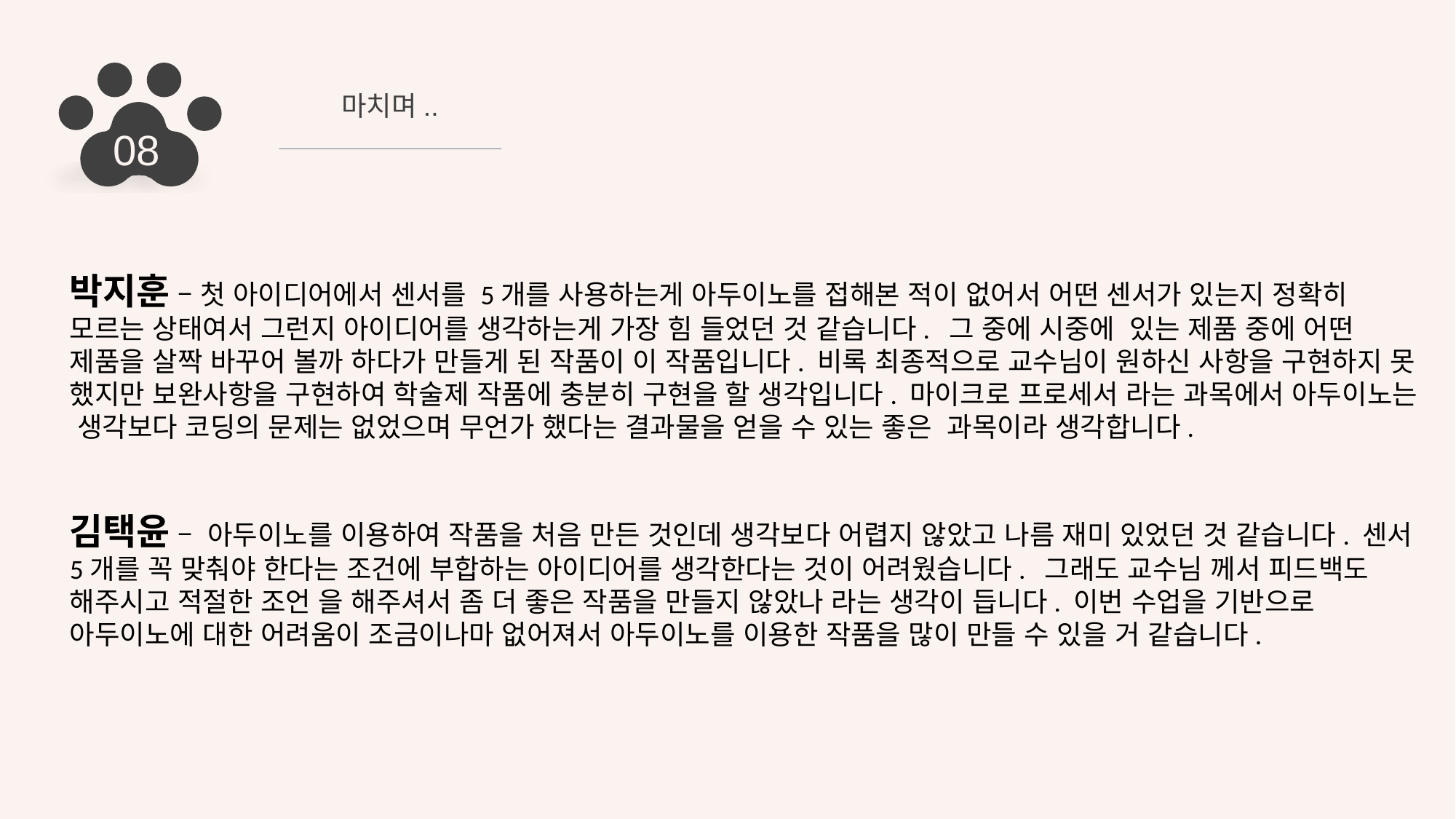

마치며..
08
박지훈 – 첫 아이디어에서 센서를 5개를 사용하는게 아두이노를 접해본 적이 없어서 어떤 센서가 있는지 정확히 모르는 상태여서 그런지 아이디어를 생각하는게 가장 힘 들었던 것 같습니다.  그 중에 시중에  있는 제품 중에 어떤 제품을 살짝 바꾸어 볼까 하다가 만들게 된 작품이 이 작품입니다. 비록 최종적으로 교수님이 원하신 사항을 구현하지 못 했지만 보완사항을 구현하여 학술제 작품에 충분히 구현을 할 생각입니다. 마이크로 프로세서 라는 과목에서 아두이노는  생각보다 코딩의 문제는 없었으며 무언가 했다는 결과물을 얻을 수 있는 좋은  과목이라 생각합니다.

김택윤 –  아두이노를 이용하여 작품을 처음 만든 것인데 생각보다 어렵지 않았고 나름 재미 있었던 것 같습니다. 센서 5개를 꼭 맞춰야 한다는 조건에 부합하는 아이디어를 생각한다는 것이 어려웠습니다.  그래도 교수님 께서 피드백도 해주시고 적절한 조언 을 해주셔서 좀 더 좋은 작품을 만들지 않았나 라는 생각이 듭니다. 이번 수업을 기반으로 아두이노에 대한 어려움이 조금이나마 없어져서 아두이노를 이용한 작품을 많이 만들 수 있을 거 같습니다.